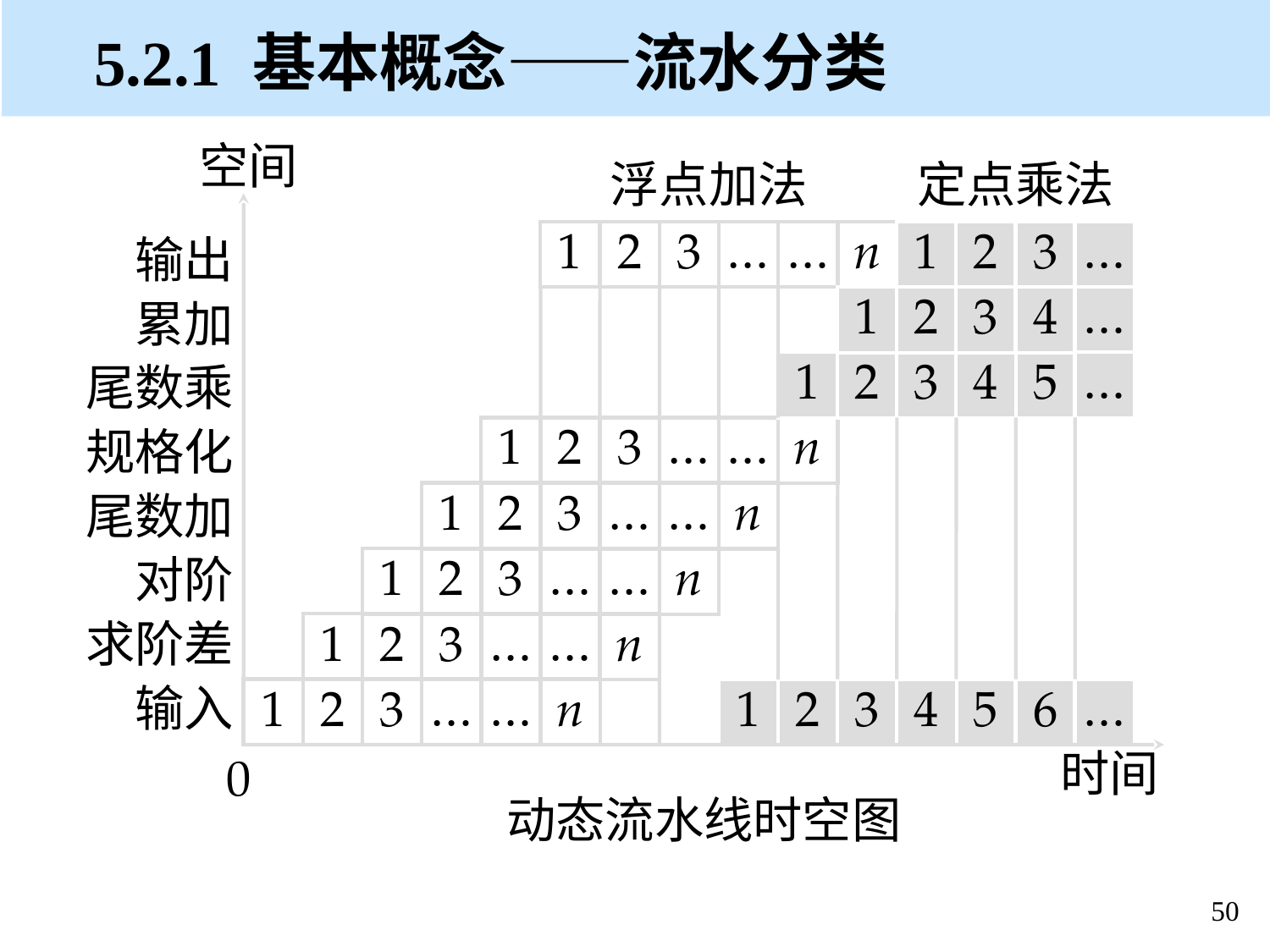

5.2.1 基本概念——流水分类
空间
浮点加法
定点乘法

1
2
3
…
…
n
1
2
3
…
输出

1
2
3
4
…

累加
1
2
3
4
5
…
尾数乘
1
2
3
…
…
n

规格化
1
2
3
…
…
n

尾数加
1
2
3
…
…
n

对阶
1
2
3
…
…
n
求阶差
1
2
3
…
…
n
1
2
3
4
5
6
…
输入

时间
0
动态流水线时空图